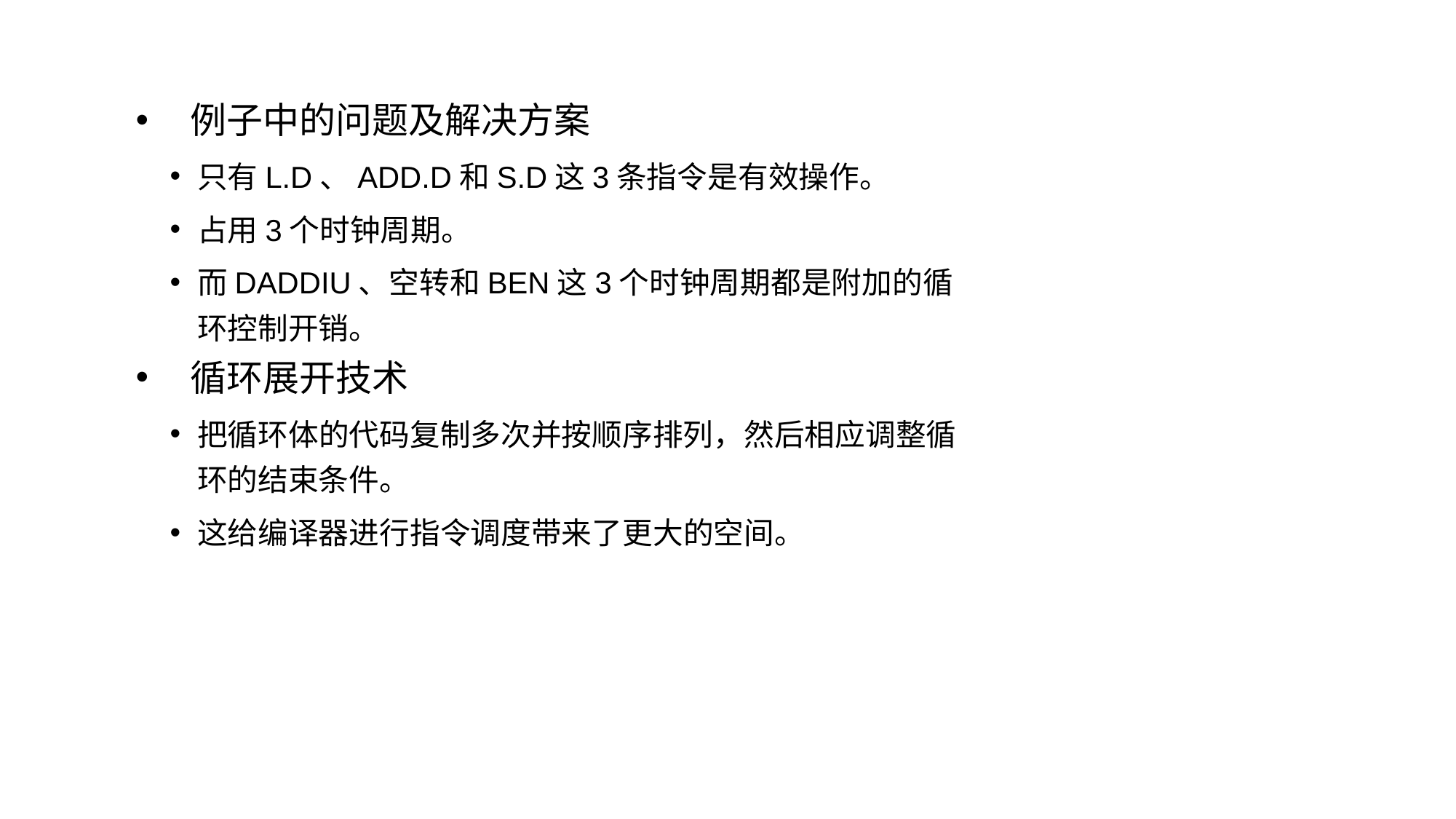

例子中的问题及解决方案
只有L.D、ADD.D和S.D这3条指令是有效操作。
占用3个时钟周期。
而DADDIU、空转和BEN这3个时钟周期都是附加的循环控制开销。
循环展开技术
把循环体的代码复制多次并按顺序排列，然后相应调整循环的结束条件。
这给编译器进行指令调度带来了更大的空间。